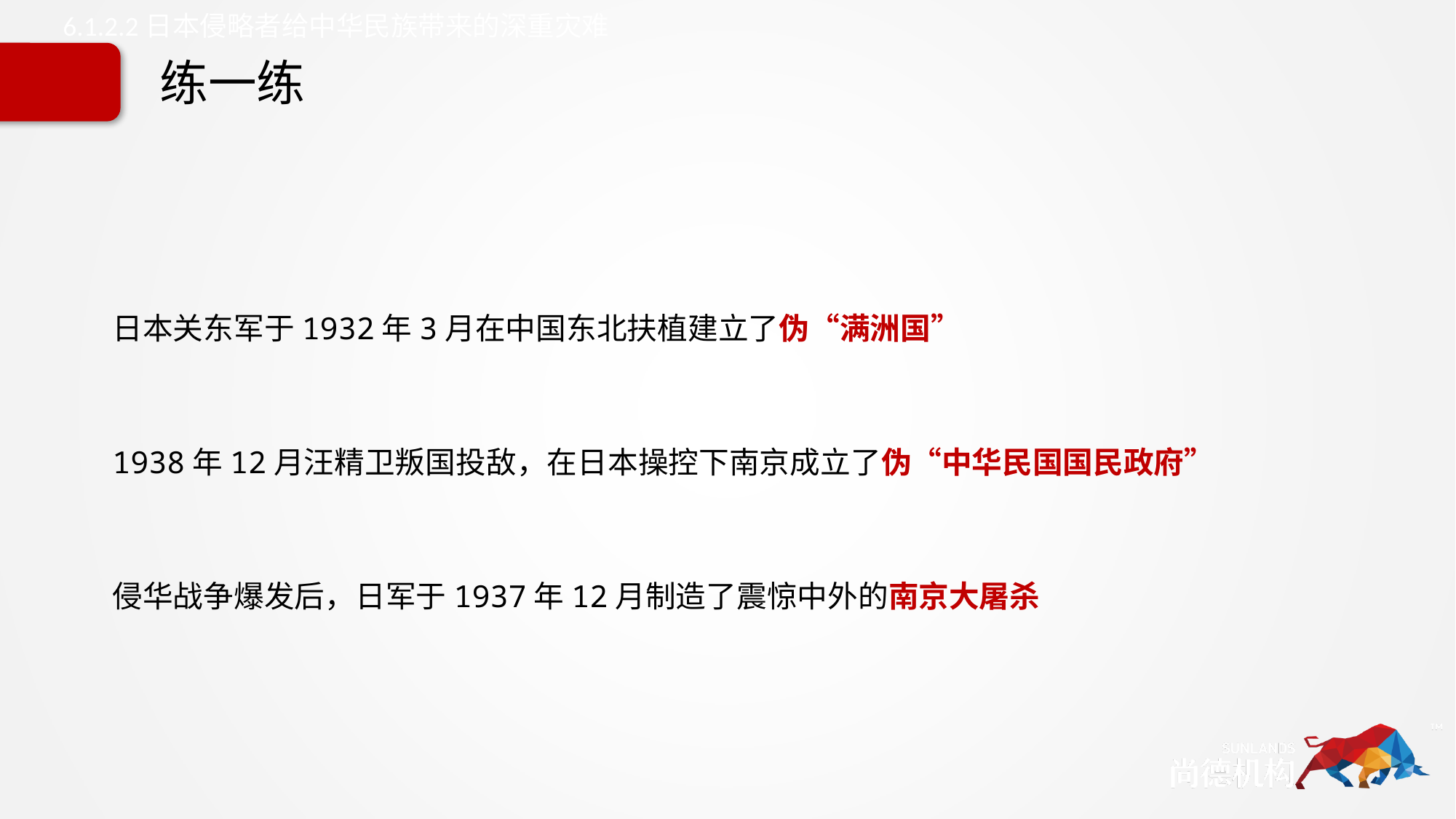

6.1.2.2日本侵略者给中华民族带来的深重灾难
# 练一练
日本关东军于1932年3月在中国东北扶植建立了伪“满洲国”

1938年12月汪精卫叛国投敌，在日本操控下南京成立了伪“中华民国国民政府”

侵华战争爆发后，日军于1937年12月制造了震惊中外的南京大屠杀